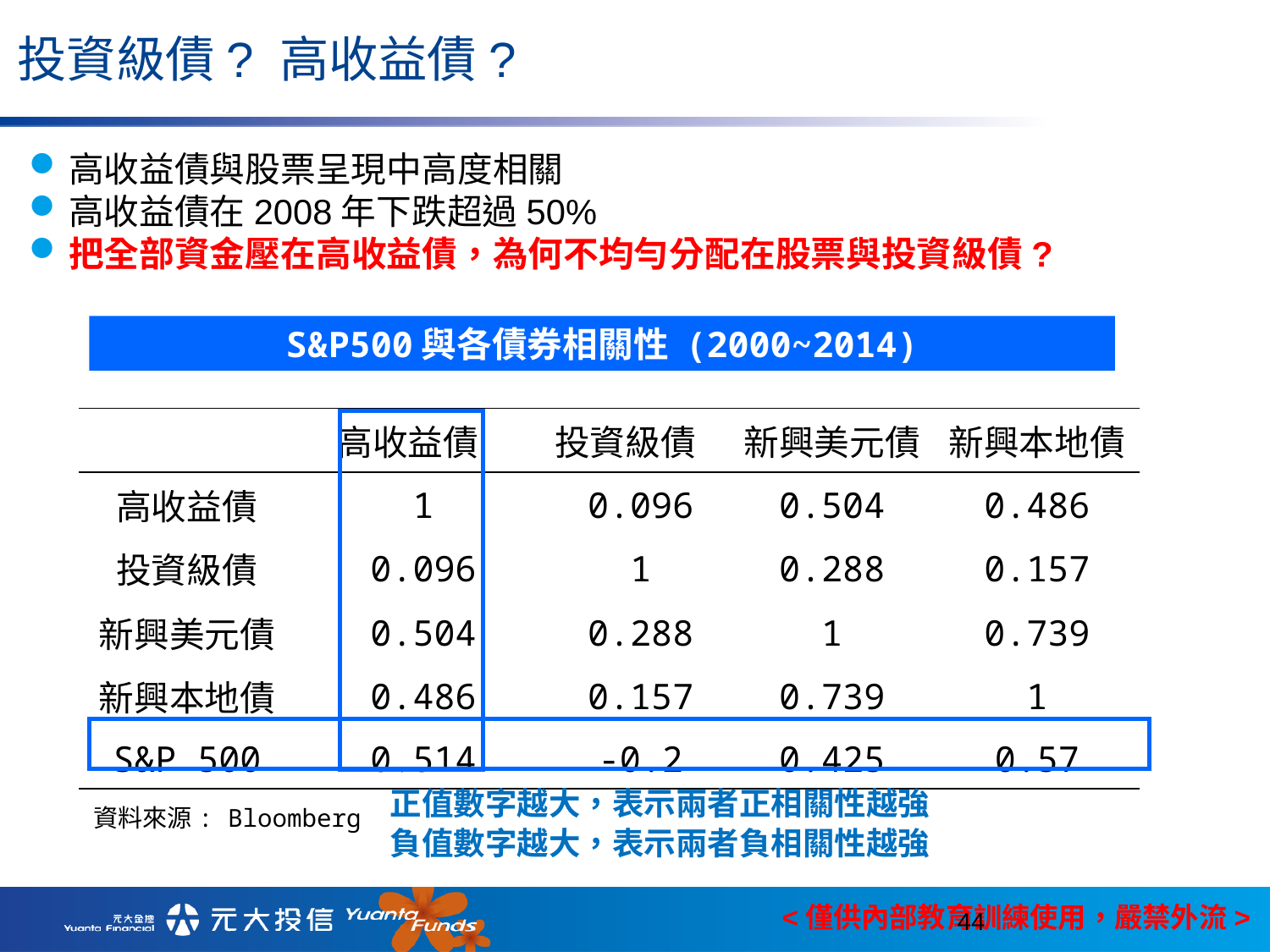

# 投資級債? 高收益債?
高收益債與股票呈現中高度相關
高收益債在2008年下跌超過50%
把全部資金壓在高收益債，為何不均勻分配在股票與投資級債?

S&P500與各債券相關性 (2000~2014)
|  | 高收益債 | 投資級債 |  | 新興美元債 | 新興本地債 |
| --- | --- | --- | --- | --- | --- |
| 高收益債 | 1 |  | 0.096 | 0.504 | 0.486 |
| 投資級債 | 0.096 |  | 1 | 0.288 | 0.157 |
| 新興美元債 | 0.504 |  | 0.288 | 1 | 0.739 |
| 新興本地債 | 0.486 |  | 0.157 | 0.739 | 1 |
| S&P 500 | 0.514 |  | -0.2 | 0.425 | 0.57 |

正值數字越大，表示兩者正相關性越強
資料來源: Bloomberg
負值數字越大，表示兩者負相關性越強
44